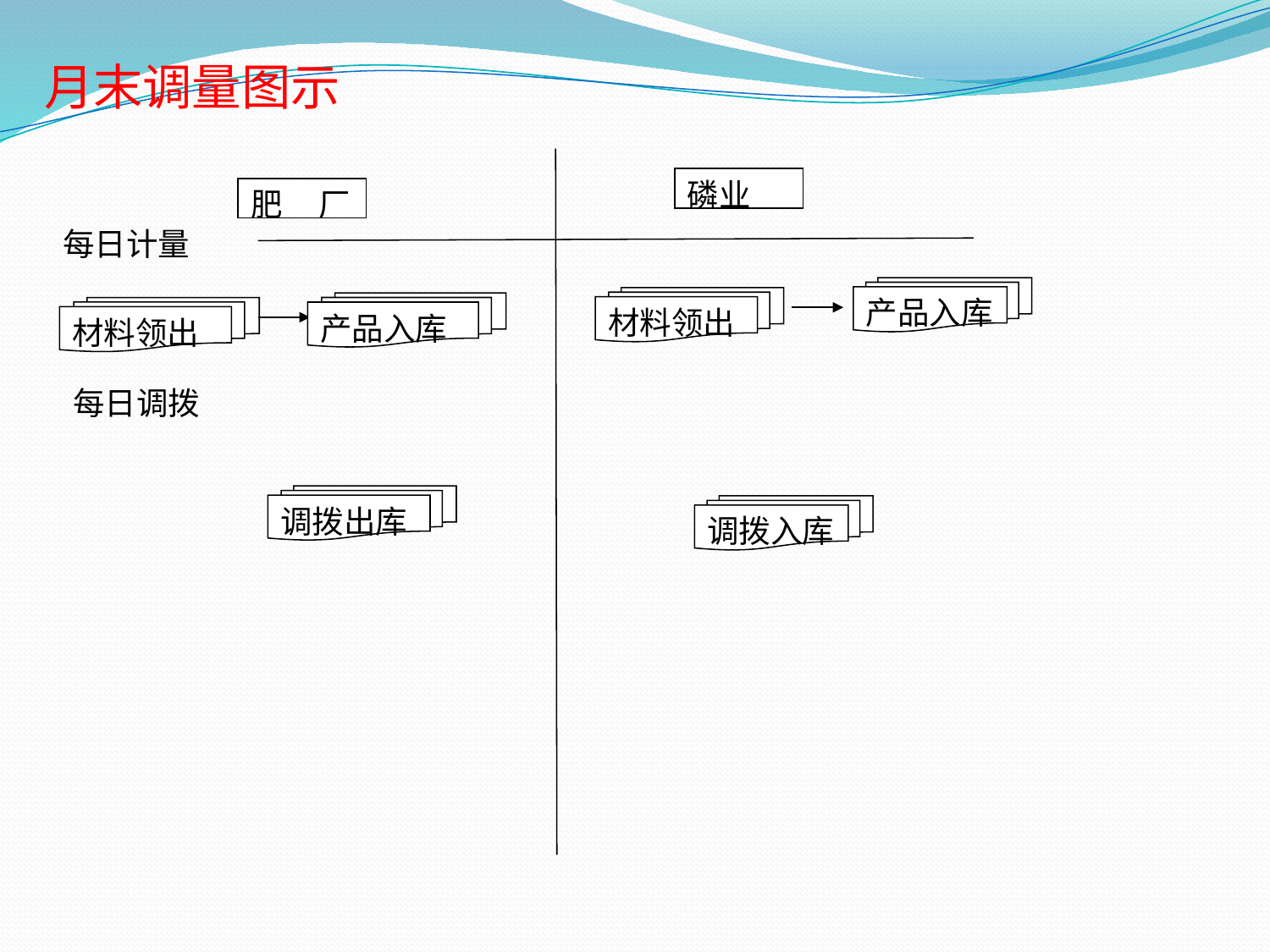

月末调量图示

磷业
肥     厂
每日计量
产品入库
材料领出
产品入库
材料领出
每日调拨
调拨出库
调拨入库